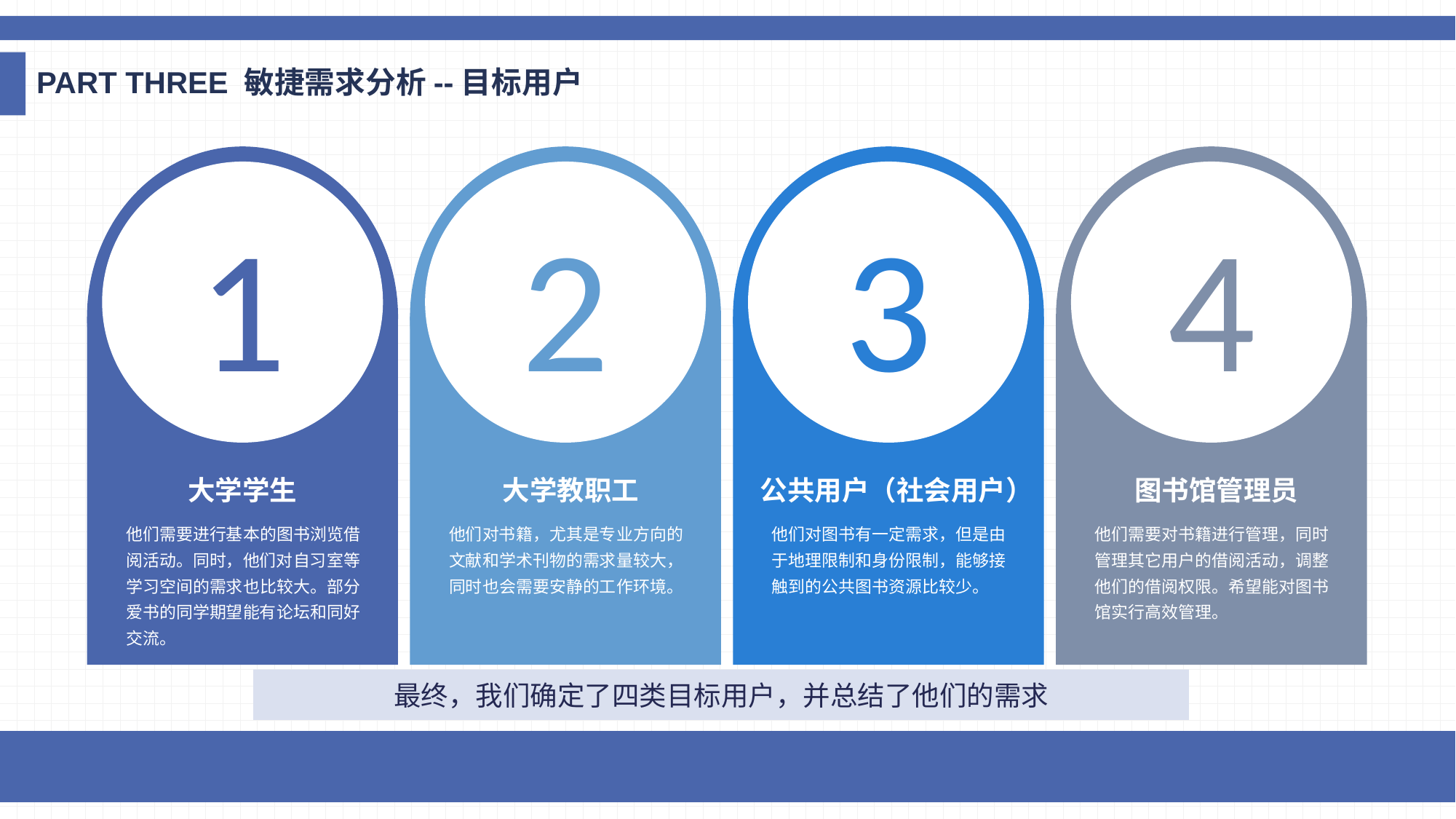

PART THREE 敏捷需求分析--目标用户

1
大学学生
他们需要进行基本的图书浏览借阅活动。同时，他们对自习室等学习空间的需求也比较大。部分爱书的同学期望能有论坛和同好交流。

2
大学教职工
他们对书籍，尤其是专业方向的文献和学术刊物的需求量较大，同时也会需要安静的工作环境。

3
公共用户（社会用户）
他们对图书有一定需求，但是由于地理限制和身份限制，能够接触到的公共图书资源比较少。

4
图书馆管理员
他们需要对书籍进行管理，同时管理其它用户的借阅活动，调整他们的借阅权限。希望能对图书馆实行高效管理。
最终，我们确定了四类目标用户，并总结了他们的需求